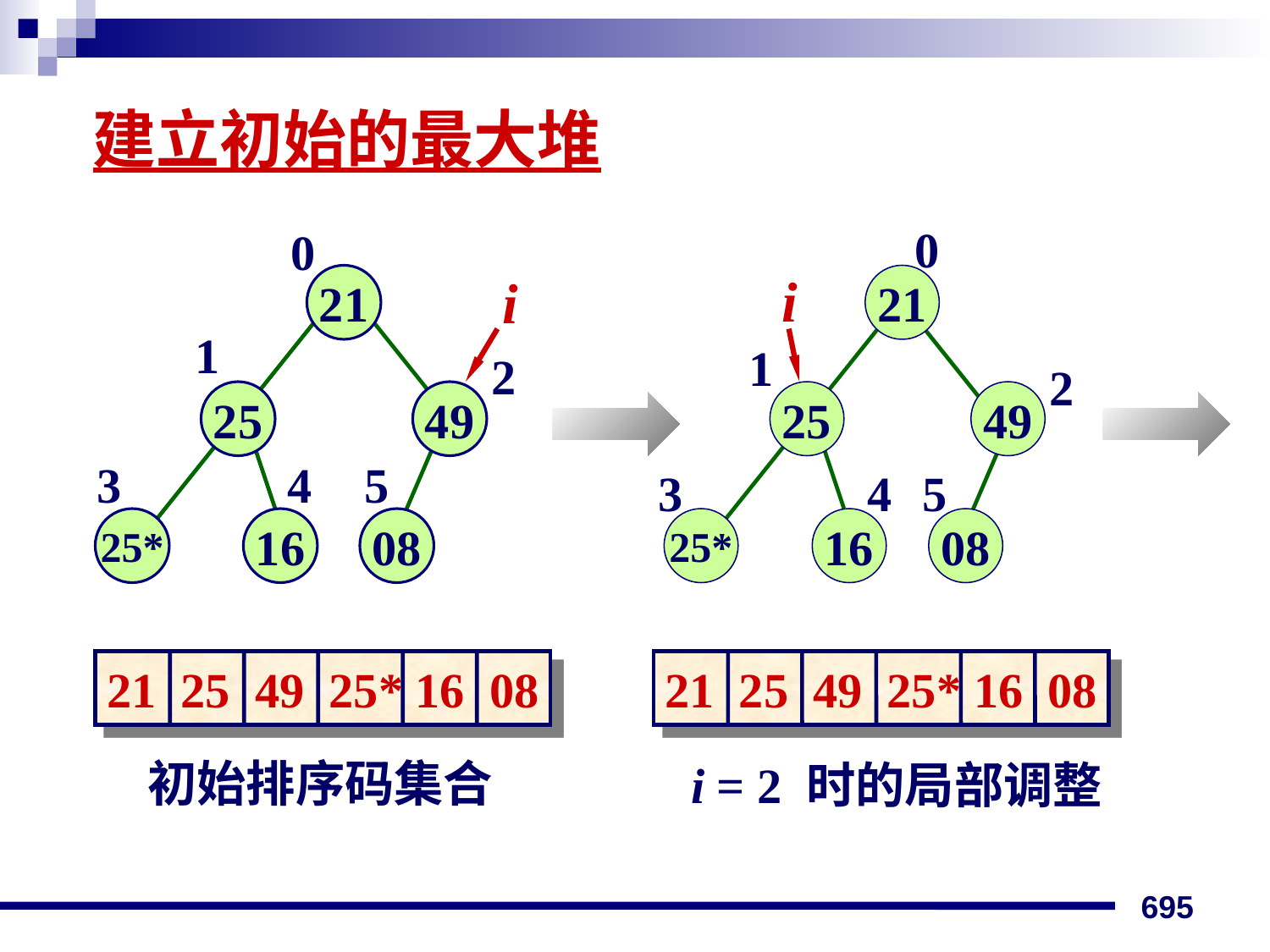

建立初始的最大堆
0
i
21

1
2
25
49

3
4
5
25*
16
08

21  25  49  25* 16  08
i = 2 时的局部调整
0
i
21

1

2
25
49

3
4
5
25*
16
08
21  25  49  25* 16  08

初始排序码集合
695